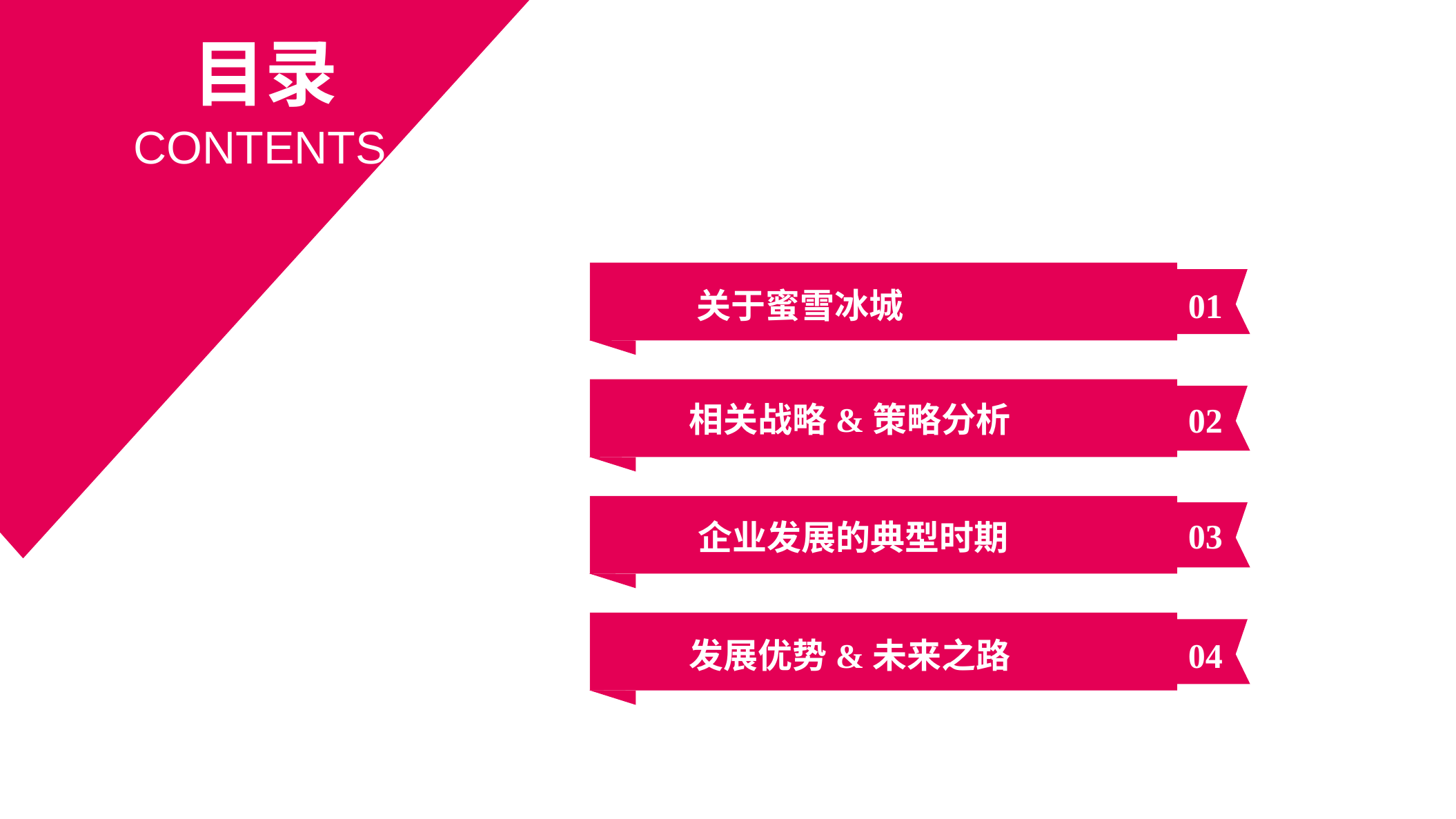

目录
CONTENTS

关于蜜雪冰城
01

相关战略&策略分析
02

03
企业发展的典型时期

发展优势&未来之路
04